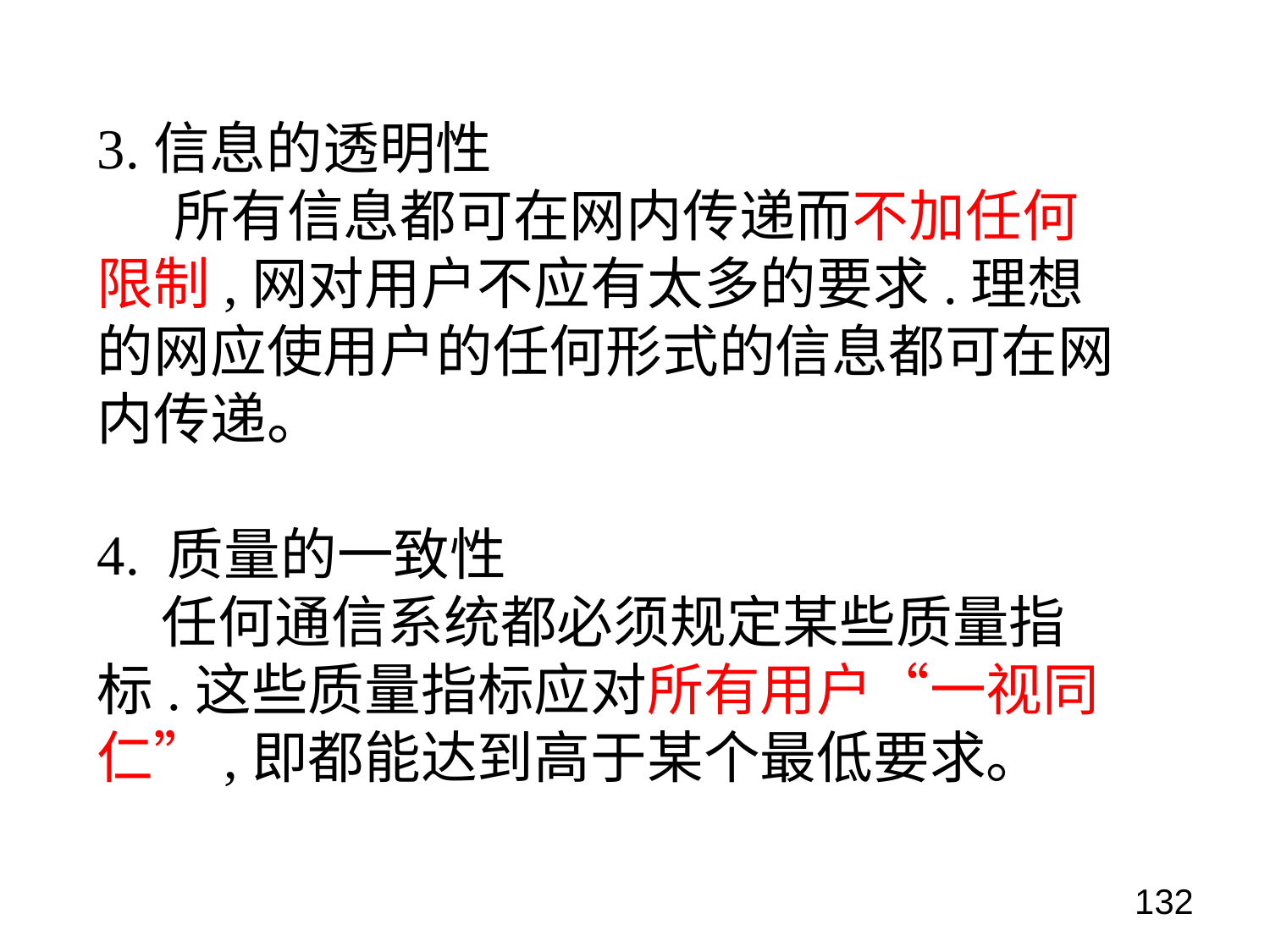

3.信息的透明性
     所有信息都可在网内传递而不加任何限制,网对用户不应有太多的要求.理想的网应使用户的任何形式的信息都可在网内传递。

4. 质量的一致性
    任何通信系统都必须规定某些质量指标.这些质量指标应对所有用户“一视同仁”,即都能达到高于某个最低要求。

132